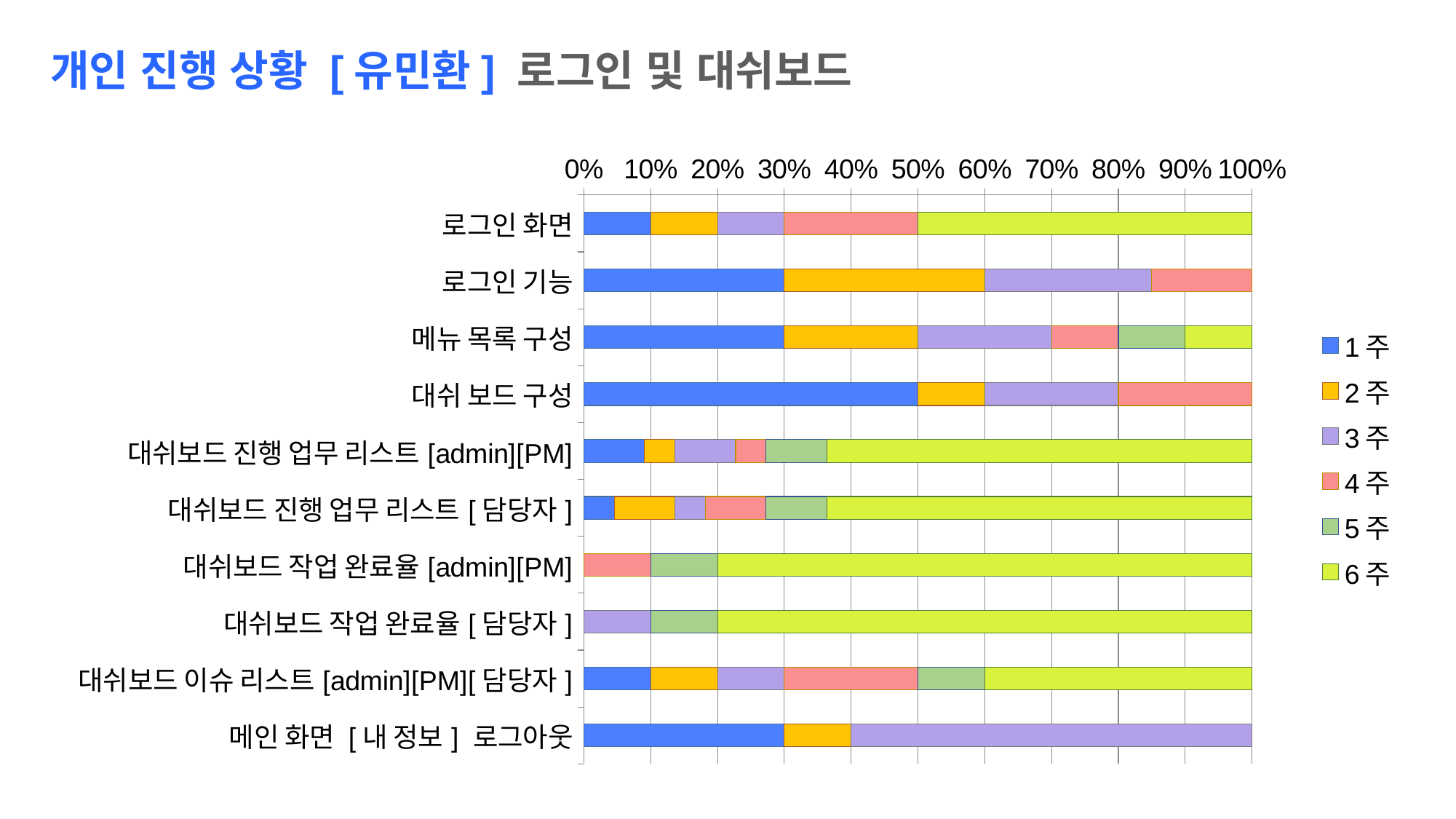

개인 진행 상황 [유민환] 로그인 및 대쉬보드

### Chart

| Category | 1주 | 2주 | 3주 | 4주 | 5주 | 6주 |
|---|---|---|---|---|---|---|
| 로그인 화면 | 1.0 | 1.0 | 1.0 | 2.0 | 0.0 | 5.0 |
| 로그인 기능 | 3.0 | 3.0 | 2.5 | 1.5 | None | None |
| 메뉴 목록 구성 | 3.0 | 2.0 | 2.0 | 1.0 | 1.0 | 1.0 |
| 대쉬 보드 구성 | 5.0 | 1.0 | 2.0 | 2.0 | None | None |
| 대쉬보드 진행 업무 리스트[admin][PM] | 1.0 | 0.5 | 1.0 | 0.5 | 1.0 | 7.0 |
| 대쉬보드 진행 업무 리스트[담당자] | 0.5 | 1.0 | 0.5 | 1.0 | 1.0 | 7.0 |
| 대쉬보드 작업 완료율[admin][PM] | 0.0 | 0.0 | 0.0 | 1.0 | 1.0 | 8.0 |
| 대쉬보드 작업 완료율[담당자] | 0.0 | 0.0 | 1.0 | 0.0 | 1.0 | 8.0 |
| 대쉬보드 이슈 리스트[admin][PM][담당자] | 1.0 | 1.0 | 1.0 | 2.0 | 1.0 | 4.0 |
| 메인 화면 [내 정보] 로그아웃 | 3.0 | 1.0 | 6.0 | None | None | None |